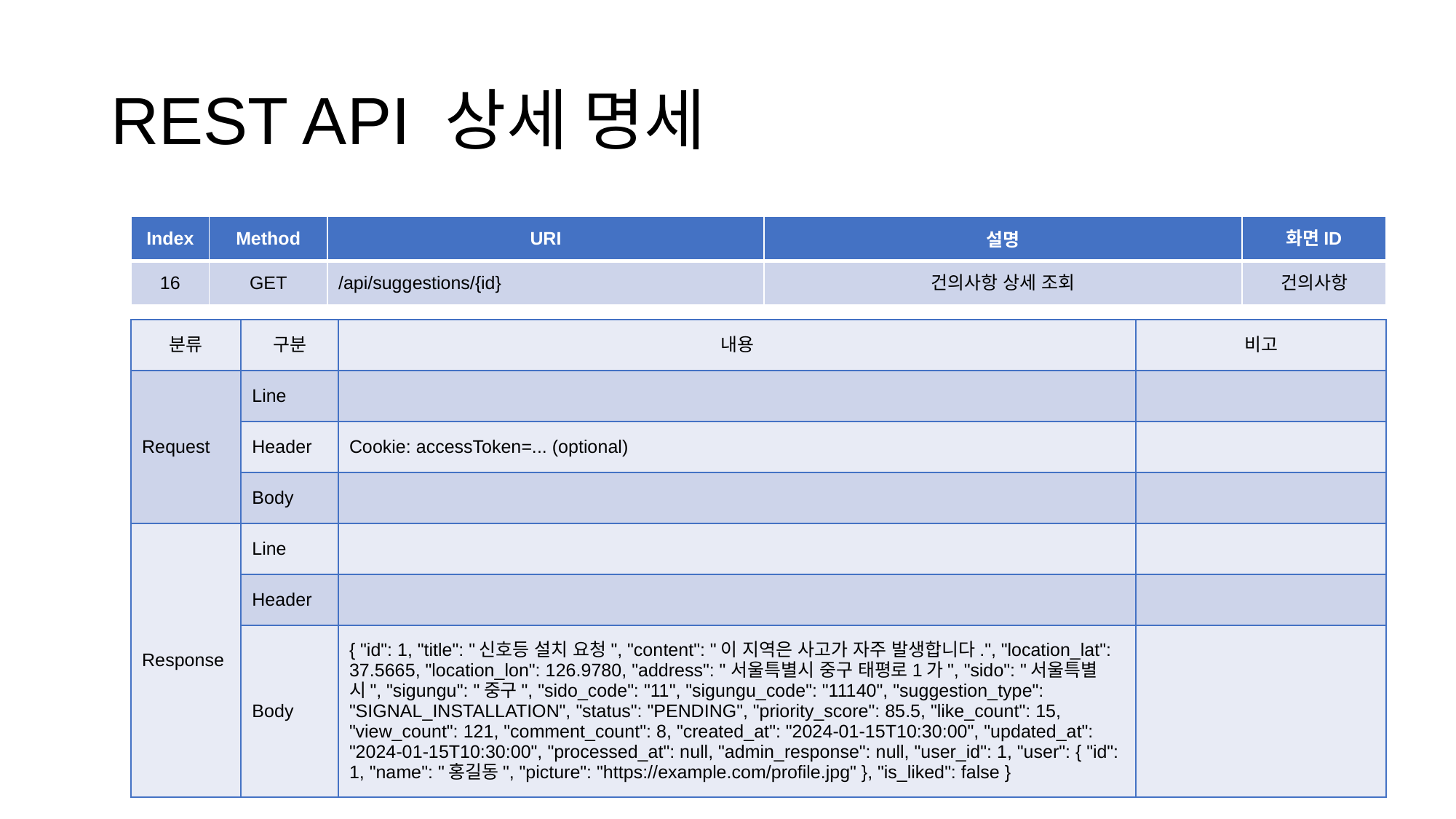

# REST API 상세 명세
| Index | Method | URI | 설명 | 화면ID |
| --- | --- | --- | --- | --- |
| 16 | GET | /api/suggestions/{id} | 건의사항 상세 조회 | 건의사항 |
| 분류 | 구분 | 내용 | 비고 |
| --- | --- | --- | --- |
| Request | Line |  |  |
|  | Header | Cookie: accessToken=... (optional) |  |
|  | Body |  |  |
| Response | Line |  |  |
|  | Header |  |  |
|  | Body | { "id": 1, "title": "신호등 설치 요청", "content": "이 지역은 사고가 자주 발생합니다.", "location\_lat": 37.5665, "location\_lon": 126.9780, "address": "서울특별시 중구 태평로1가", "sido": "서울특별시", "sigungu": "중구", "sido\_code": "11", "sigungu\_code": "11140", "suggestion\_type": "SIGNAL\_INSTALLATION", "status": "PENDING", "priority\_score": 85.5, "like\_count": 15, "view\_count": 121, "comment\_count": 8, "created\_at": "2024-01-15T10:30:00", "updated\_at": "2024-01-15T10:30:00", "processed\_at": null, "admin\_response": null, "user\_id": 1, "user": { "id": 1, "name": "홍길동", "picture": "https://example.com/profile.jpg" }, "is\_liked": false } |  |